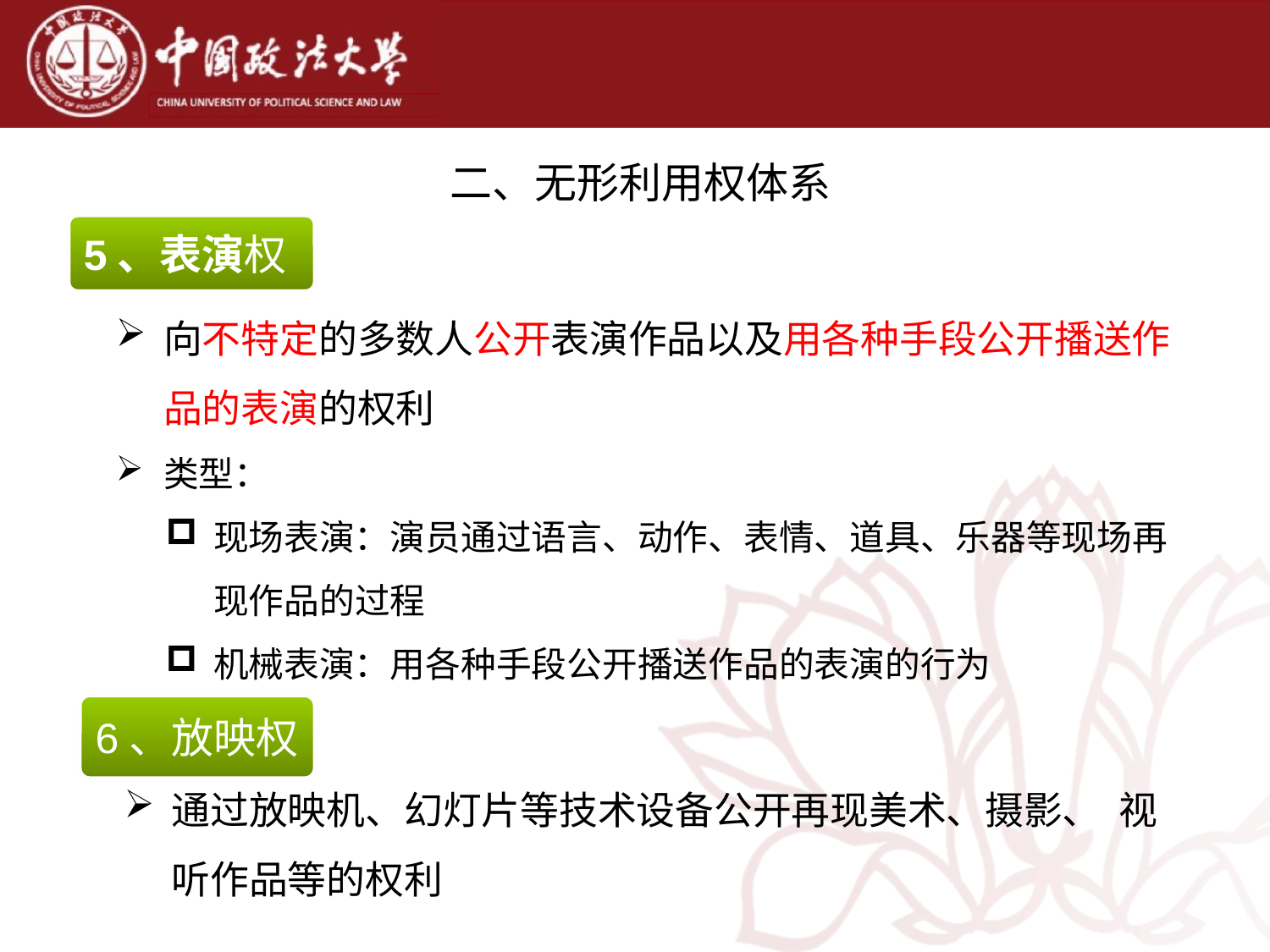

# 二、无形利用权体系
5、表演权
向不特定的多数人公开表演作品以及用各种手段公开播送作品的表演的权利
类型：
现场表演：演员通过语言、动作、表情、道具、乐器等现场再现作品的过程
机械表演：用各种手段公开播送作品的表演的行为
6、放映权
通过放映机、幻灯片等技术设备公开再现美术、摄影、  视听作品等的权利